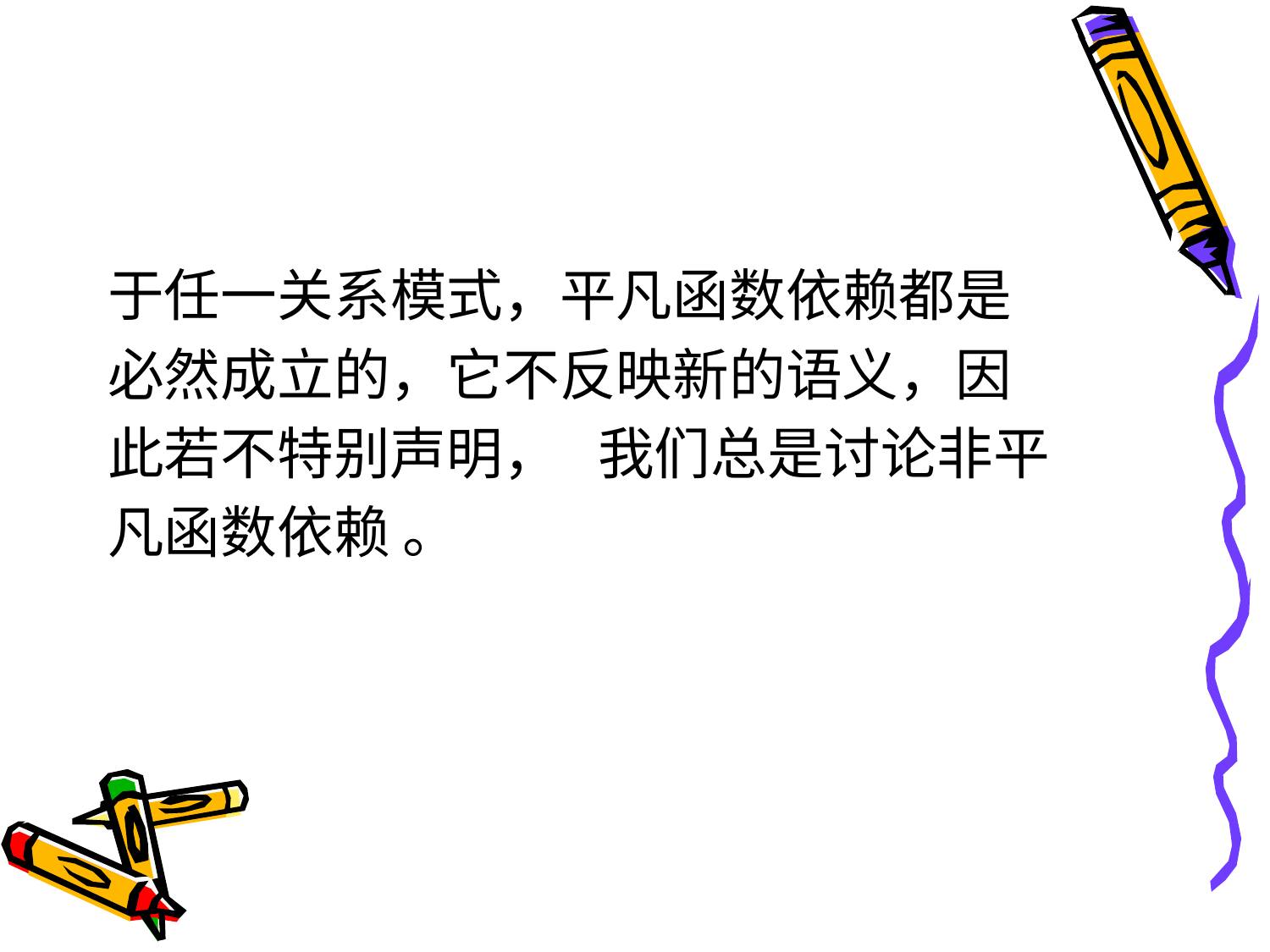

#
于任一关系模式，平凡函数依赖都是
必然成立的，它不反映新的语义，因
此若不特别声明，   我们总是讨论非平
凡函数依赖 。